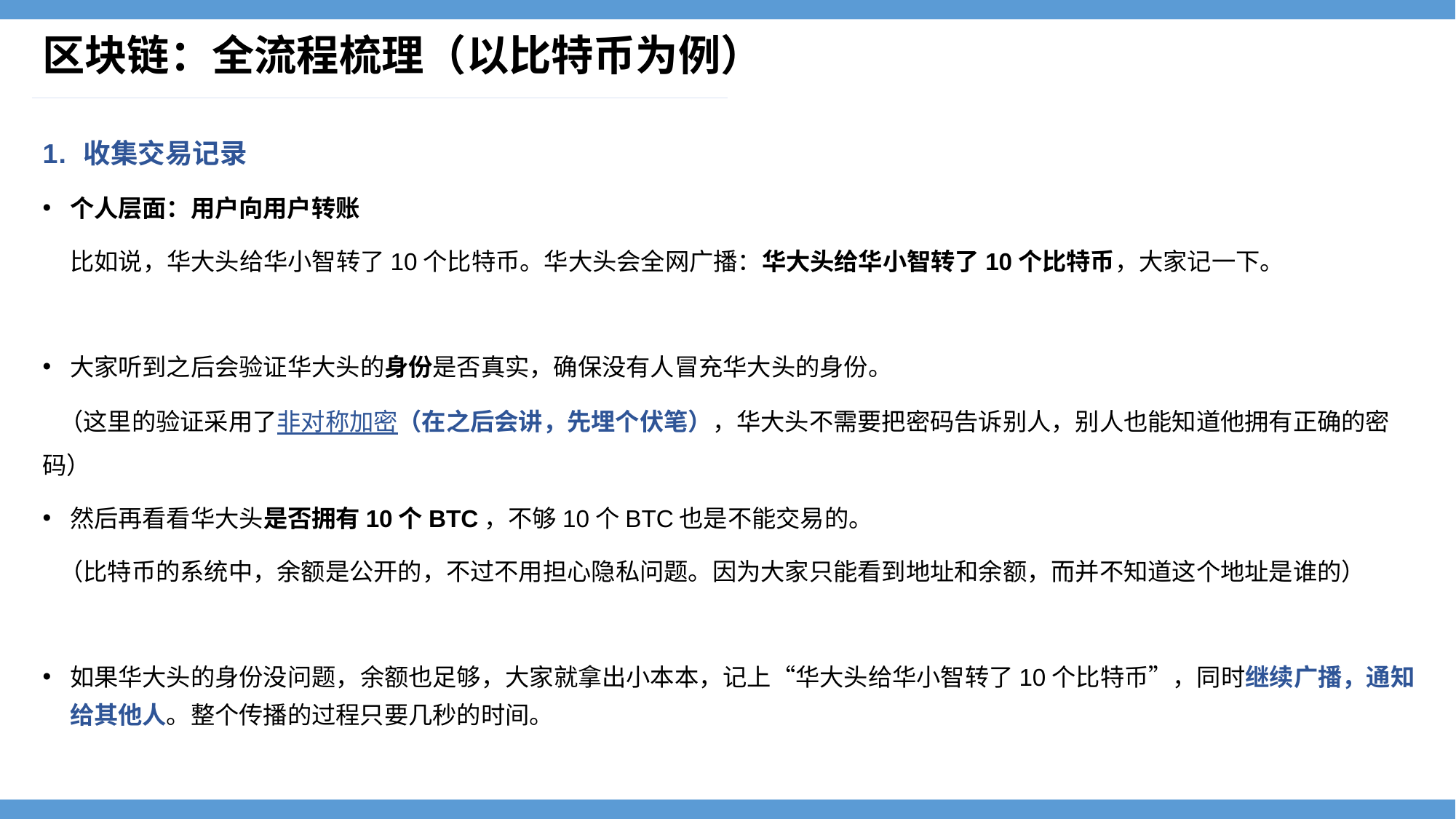

# 区块链：全流程梳理（以比特币为例）
收集交易记录
个人层面：用户向用户转账
    比如说，华大头给华小智转了10个比特币。华大头会全网广播：华大头给华小智转了10个比特币，大家记一下。

大家听到之后会验证华大头的身份是否真实，确保没有人冒充华大头的身份。
  （这里的验证采用了非对称加密（在之后会讲，先埋个伏笔），华大头不需要把密码告诉别人，别人也能知道他拥有正确的密码）
然后再看看华大头是否拥有10个BTC，不够10个BTC也是不能交易的。
  （比特币的系统中，余额是公开的，不过不用担心隐私问题。因为大家只能看到地址和余额，而并不知道这个地址是谁的）

如果华大头的身份没问题，余额也足够，大家就拿出小本本，记上“华大头给华小智转了10个比特币”，同时继续广播，通知给其他人。整个传播的过程只要几秒的时间。